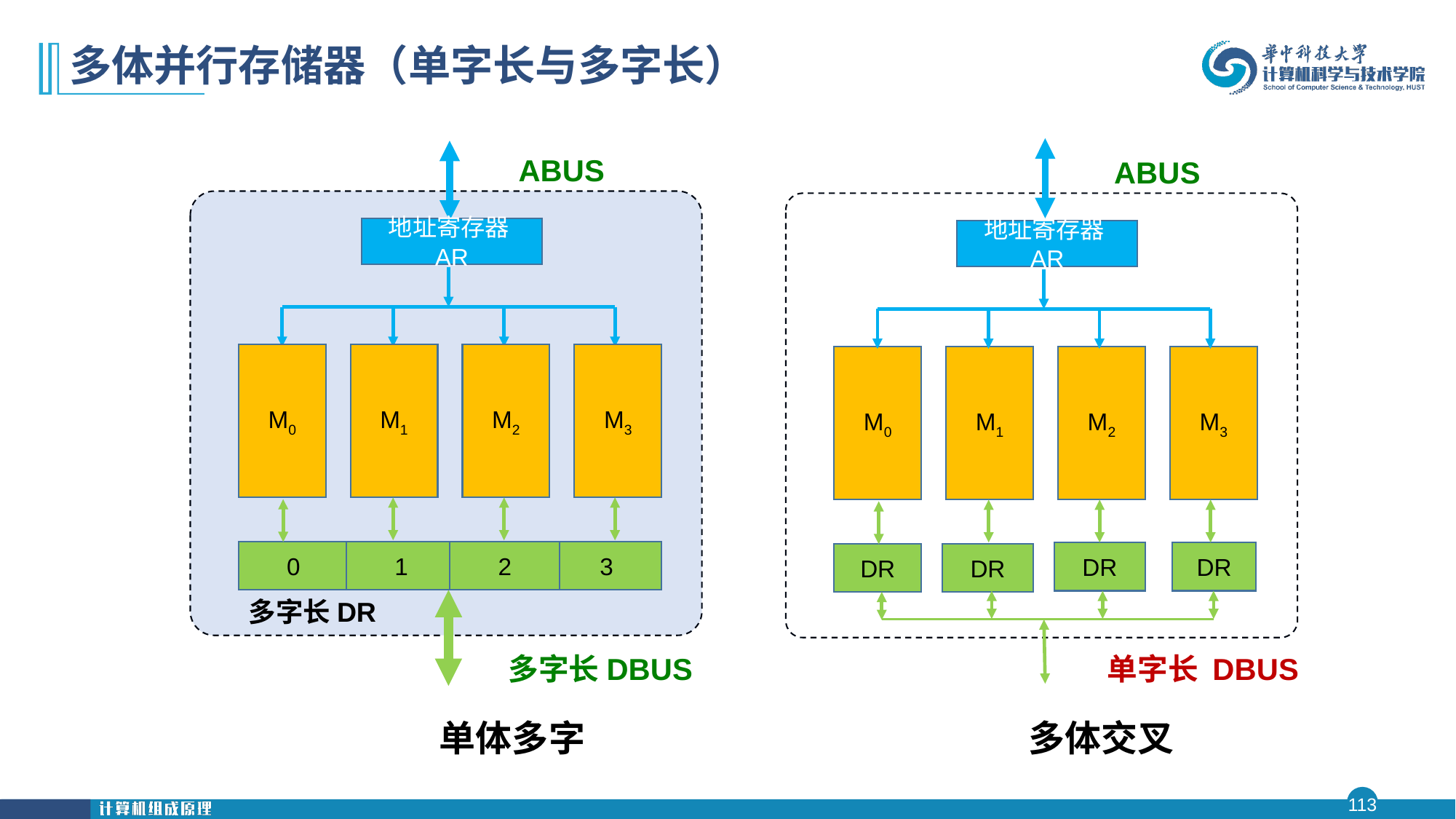

# 多体并行存储器（单字长与多字长）
ABUS
ABUS

地址寄存器AR
地址寄存器AR
M0
M1
M2
M3
M0
M1
M2
M3
0
1
2
3
DR
DR
DR
DR
多字长DR
多字长DBUS
单字长 DBUS
多体交叉
单体多字